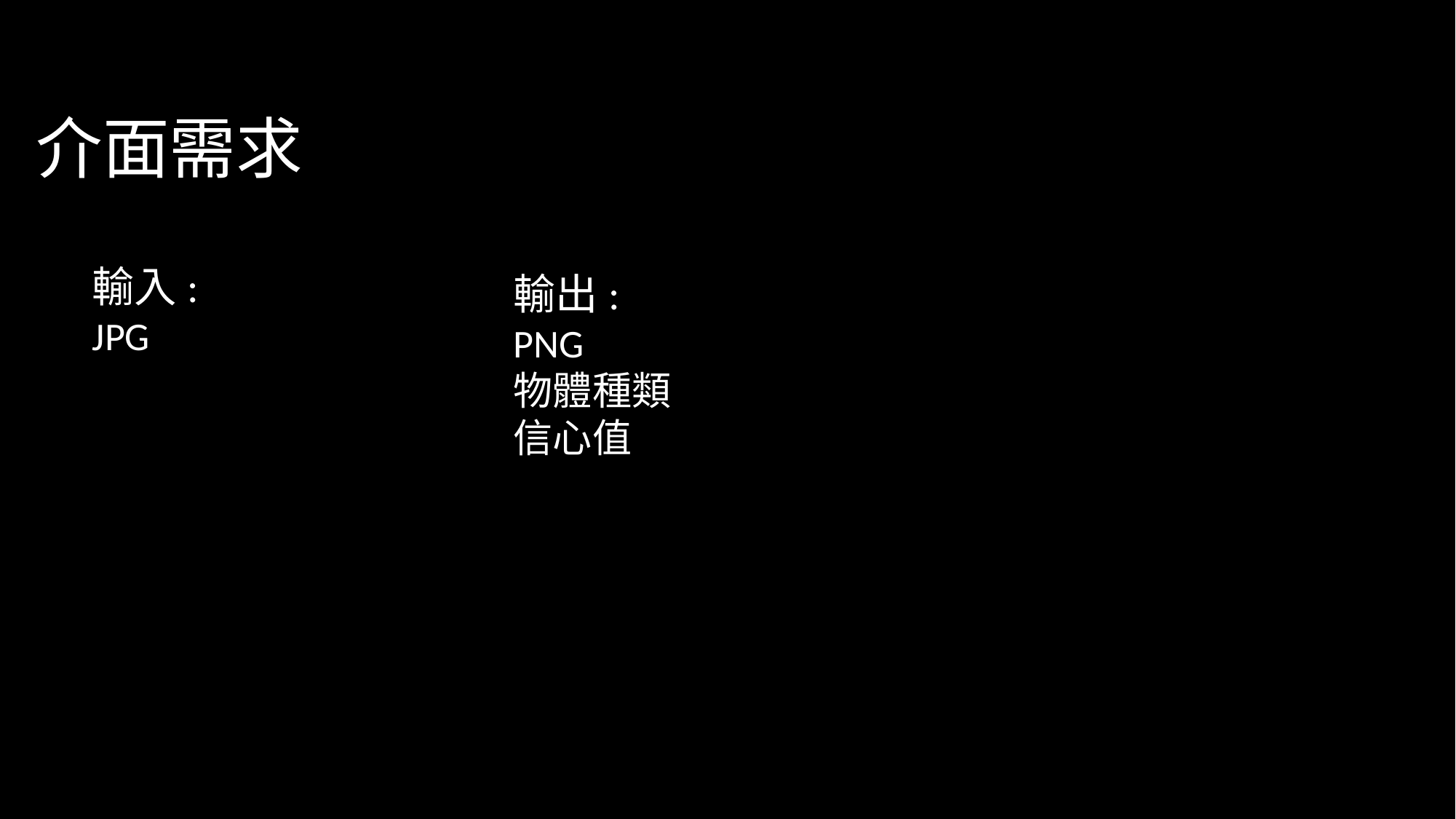

# 介面需求
輸入:
JPG
輸出:
PNG
物體種類
信心值